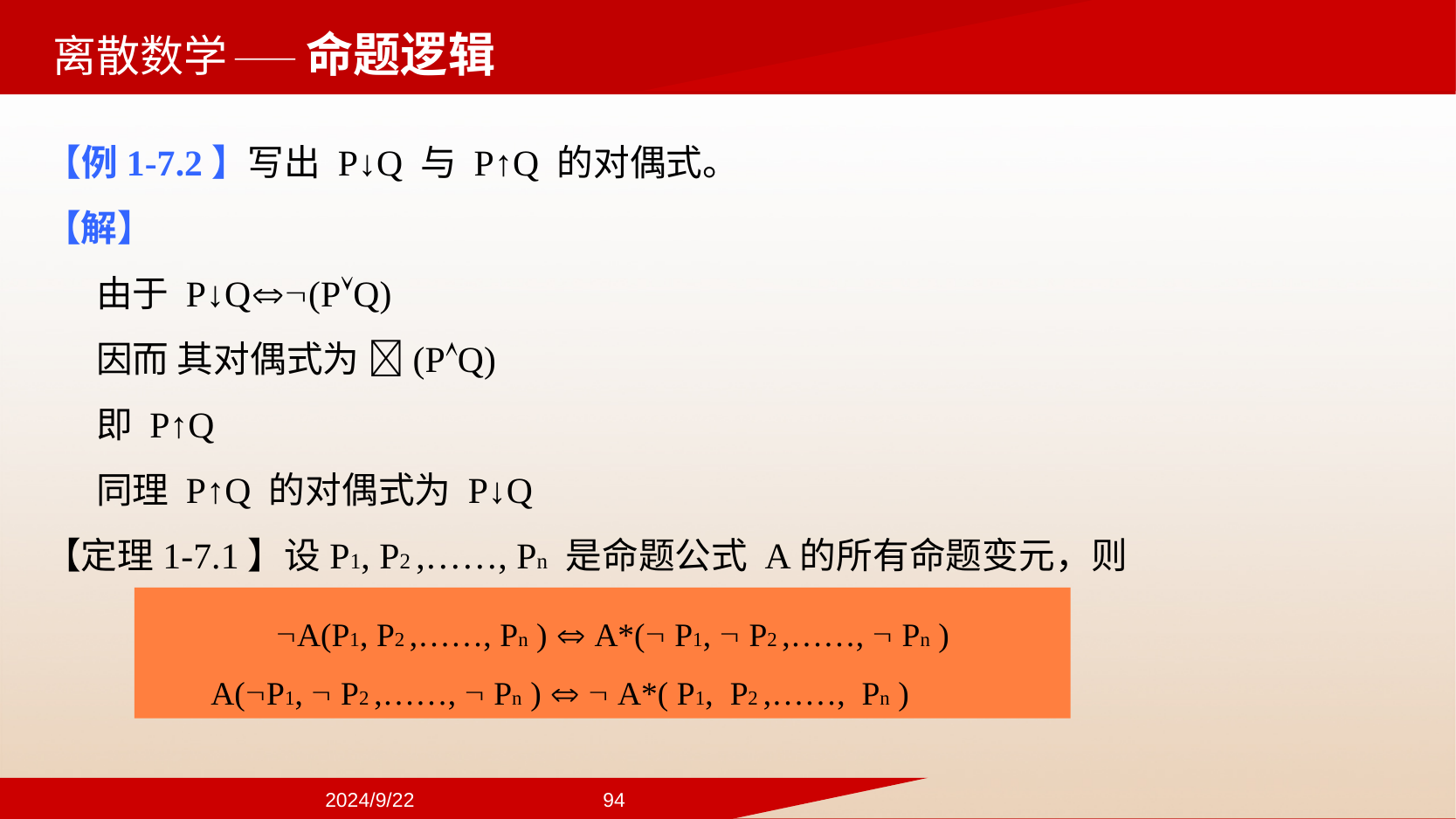

——命题逻辑
【例1-7.2】写出 P↓Q 与 P↑Q 的对偶式。
【解】
由于 P↓Q⇔¬(P∨Q)
因而 其对偶式为 ¬(P∧Q)
即 P↑Q
同理 P↑Q 的对偶式为 P↓Q
【定理1-7.1】设P1, P2 ,……, Pn 是命题公式 A的所有命题变元，则
¬A(P1, P2 ,……, Pn ) ⇔ A*(¬ P1, ¬ P2 ,……, ¬ Pn )
A(¬P1, ¬ P2 ,……, ¬ Pn ) ⇔ ¬ A*( P1,  P2 ,……,  Pn )
2024/9/22
94